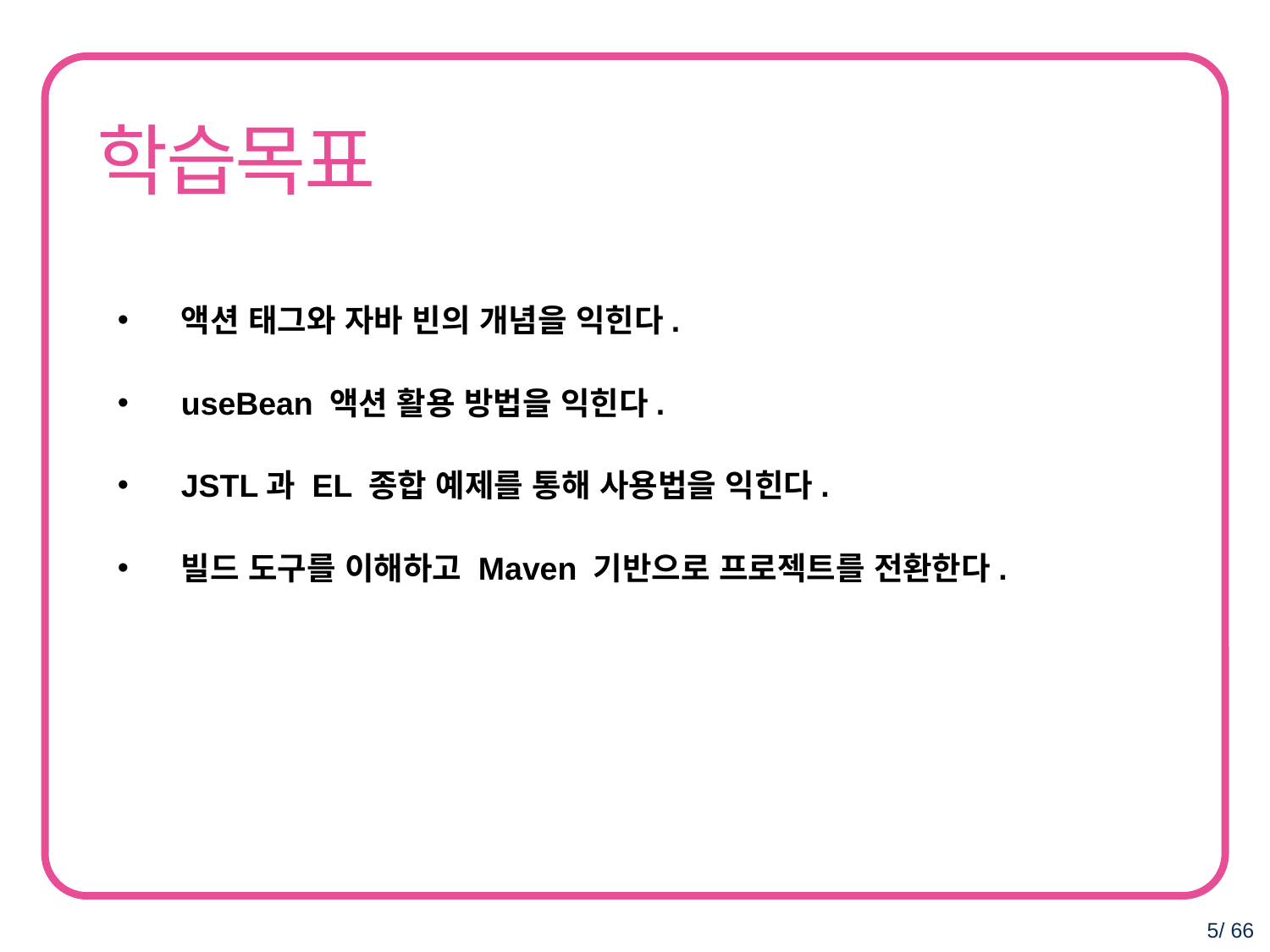

액션 태그와 자바 빈의 개념을 익힌다.
useBean 액션 활용 방법을 익힌다.
JSTL과 EL 종합 예제를 통해 사용법을 익힌다.
빌드 도구를 이해하고 Maven 기반으로 프로젝트를 전환한다.